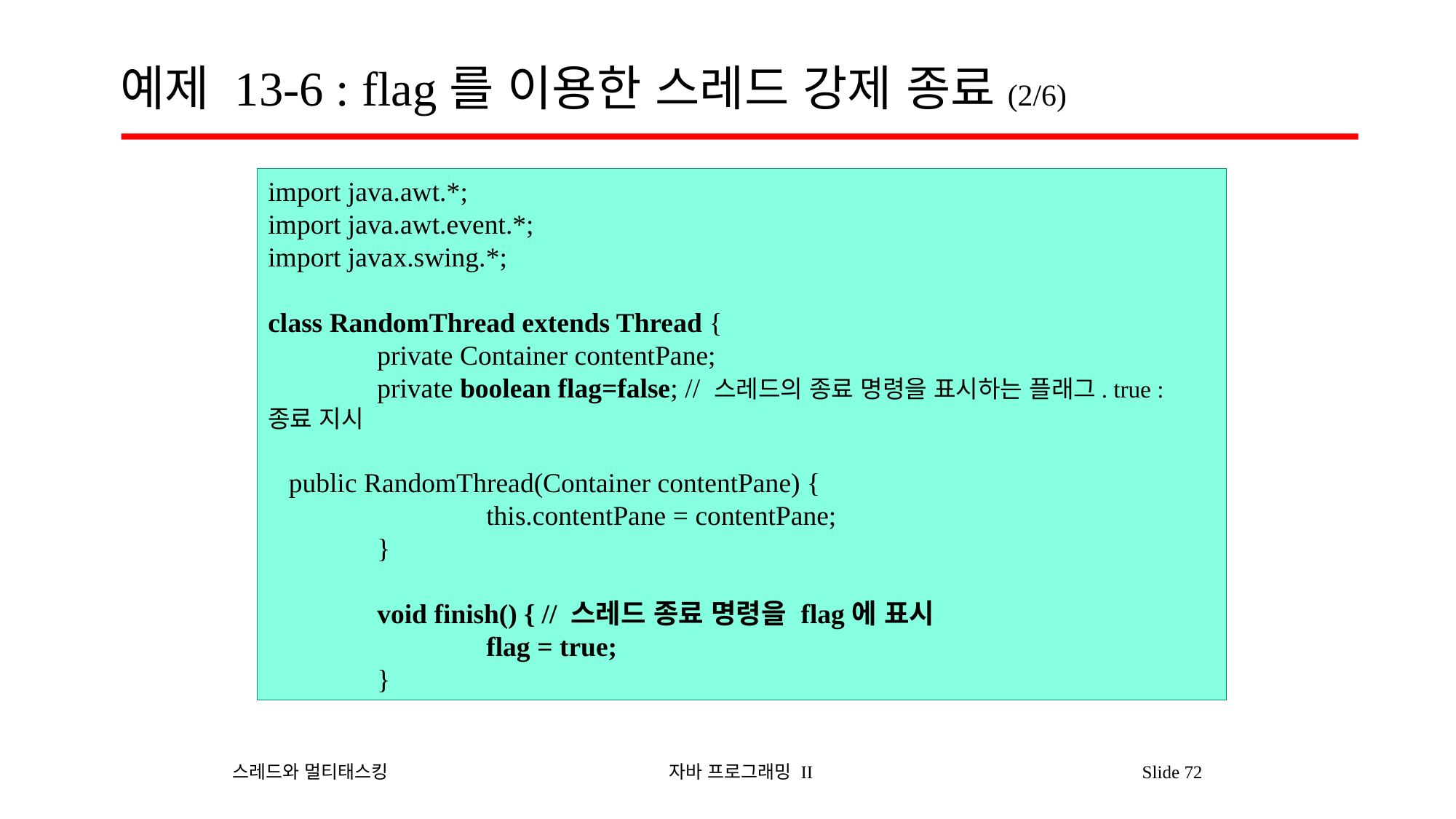

# 예제 13-6 : flag를 이용한 스레드 강제 종료(2/6)
import java.awt.*;
import java.awt.event.*;
import javax.swing.*;

class RandomThread extends Thread {
	private Container contentPane;
	private boolean flag=false; // 스레드의 종료 명령을 표시하는 플래그. true : 종료 지시

   public RandomThread(Container contentPane) {
		this.contentPane = contentPane;
	}

	void finish() { // 스레드 종료 명령을 flag에 표시
		flag = true;
	}